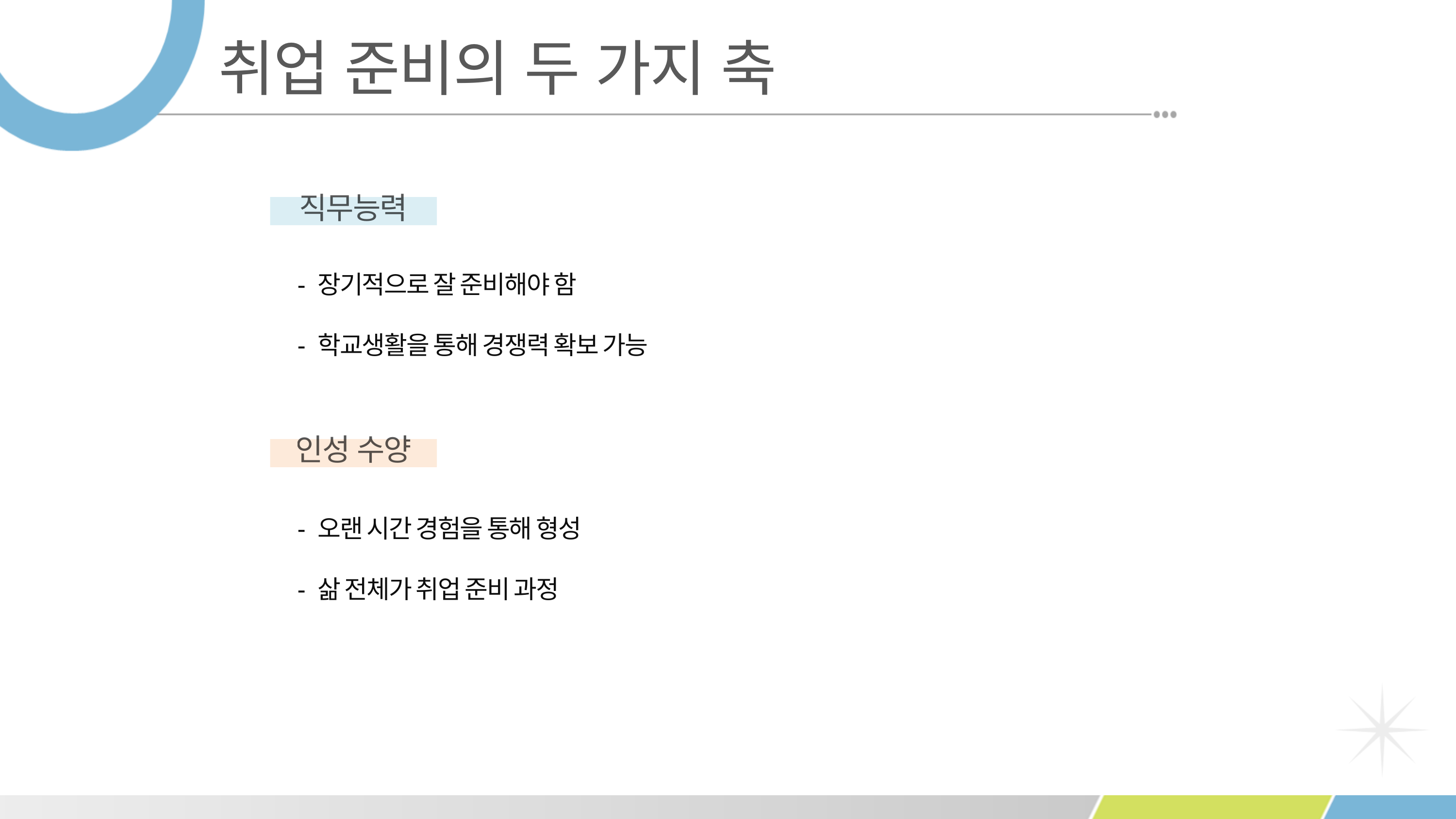

취업 준비의 두 가지 축
직무능력
- 장기적으로 잘 준비해야 함
- 학교생활을 통해 경쟁력 확보 가능

인성 수양
- 오랜 시간 경험을 통해 형성
- 삶 전체가 취업 준비 과정